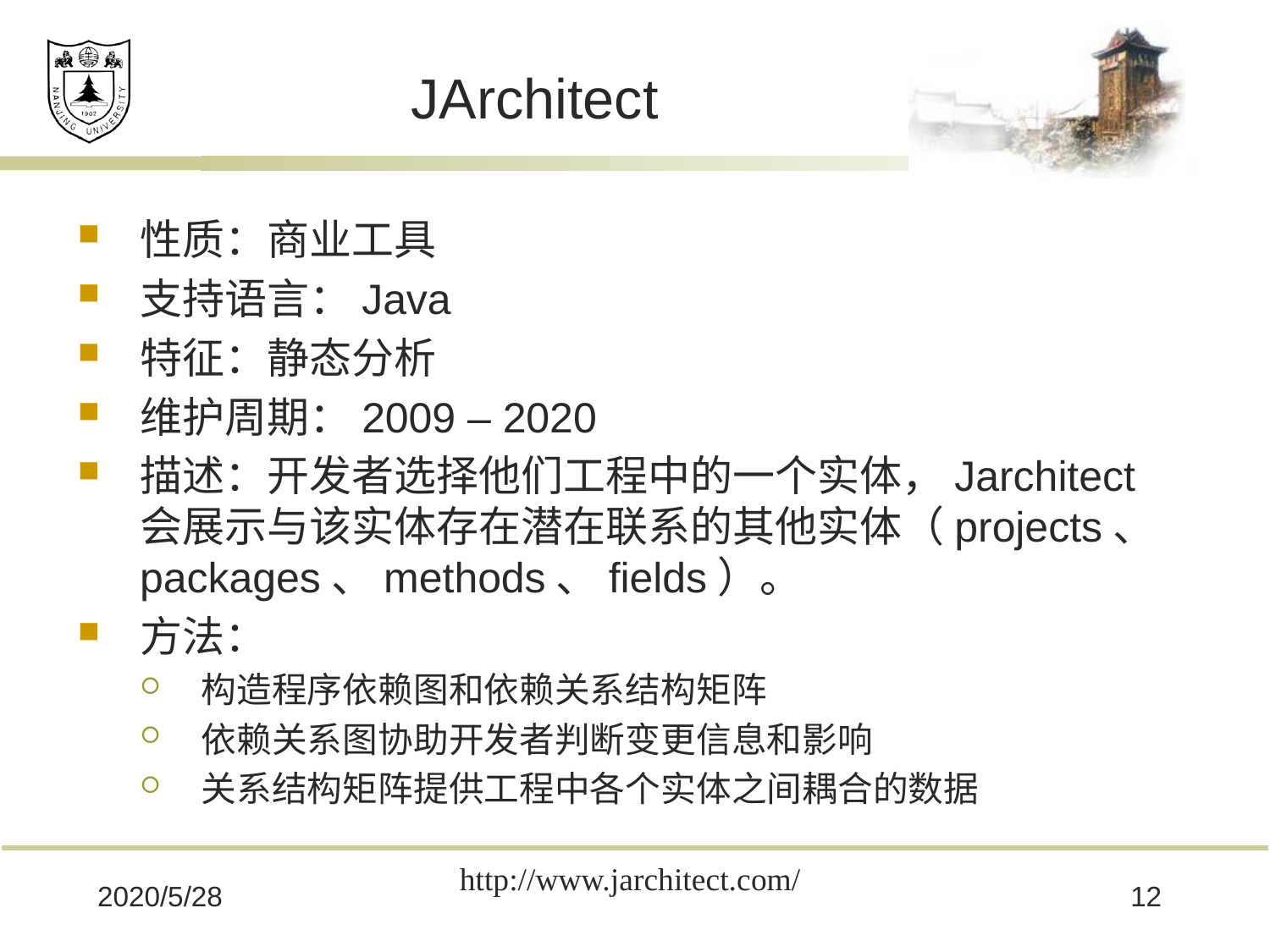

# JArchitect
性质：商业工具
支持语言：Java
特征：静态分析
维护周期：2009 – 2020
描述：开发者选择他们工程中的一个实体，Jarchitect 会展示与该实体存在潜在联系的其他实体（projects、packages、methods、fields）。
方法：
构造程序依赖图和依赖关系结构矩阵
依赖关系图协助开发者判断变更信息和影响
关系结构矩阵提供工程中各个实体之间耦合的数据

http://www.jarchitect.com/
2020/5/28
12